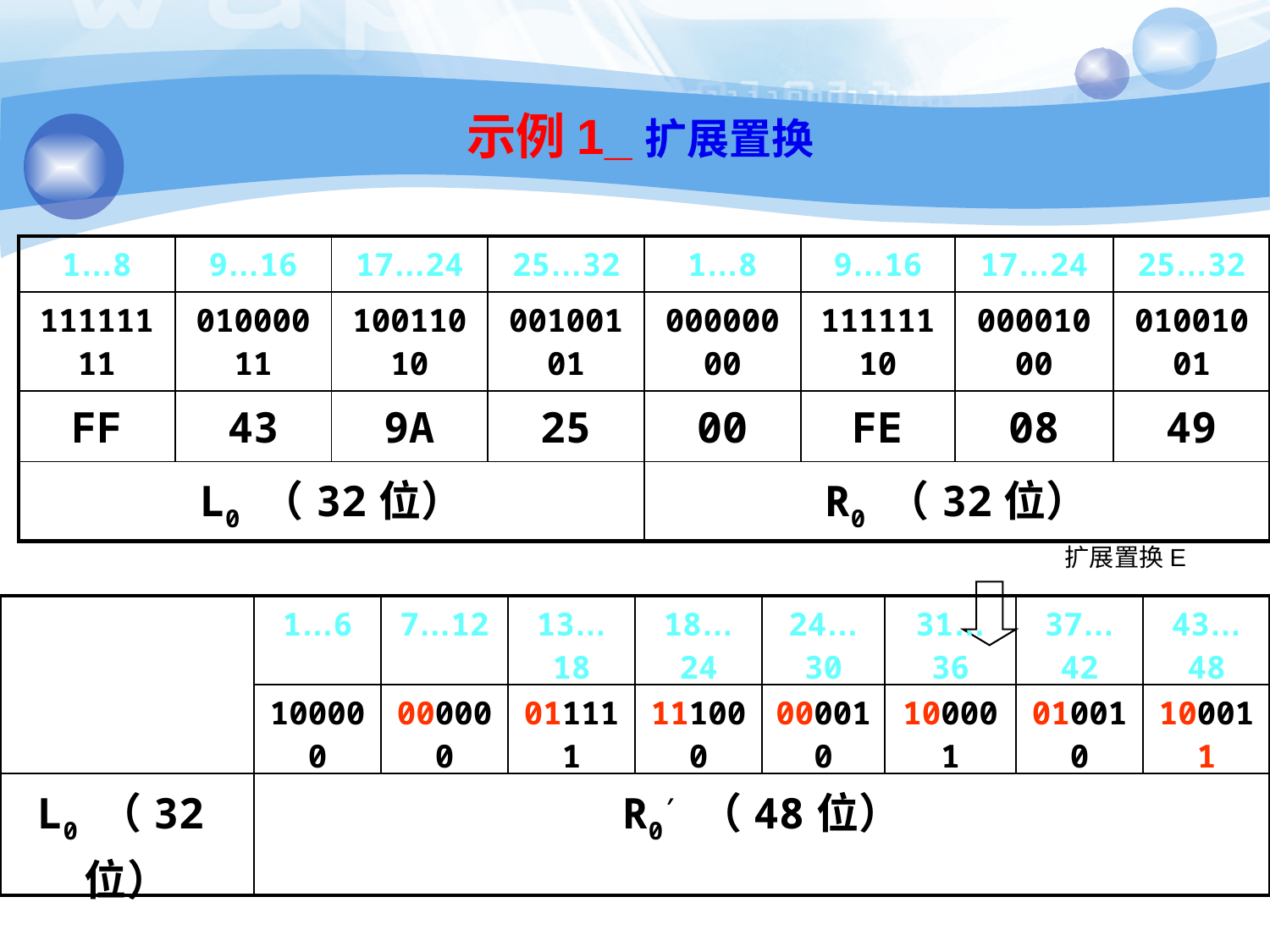

# 示例1_扩展置换
| 1…8 | 9…16 | 17…24 | 25…32 | 1…8 | 9…16 | 17…24 | 25…32 |
| --- | --- | --- | --- | --- | --- | --- | --- |
| 11111111 | 01000011 | 10011010 | 00100101 | 00000000 | 11111110 | 00001000 | 01001001 |
| FF | 43 | 9A | 25 | 00 | FE | 08 | 49 |
| L0 （32位） |  |  |  | R0 （32位） |  |  |  |
扩展置换E

|  | 1…6 | 7…12 | 13…18 | 18…24 | 24…30 | 31…36 | 37…42 | 43…48 |
| --- | --- | --- | --- | --- | --- | --- | --- | --- |
|  | 100000 | 000000 | 011111 | 111000 | 000010 | 100001 | 010010 | 100011 |
| L0 （32位） | R0′ （48位） |  |  |  |  |  |  |  |